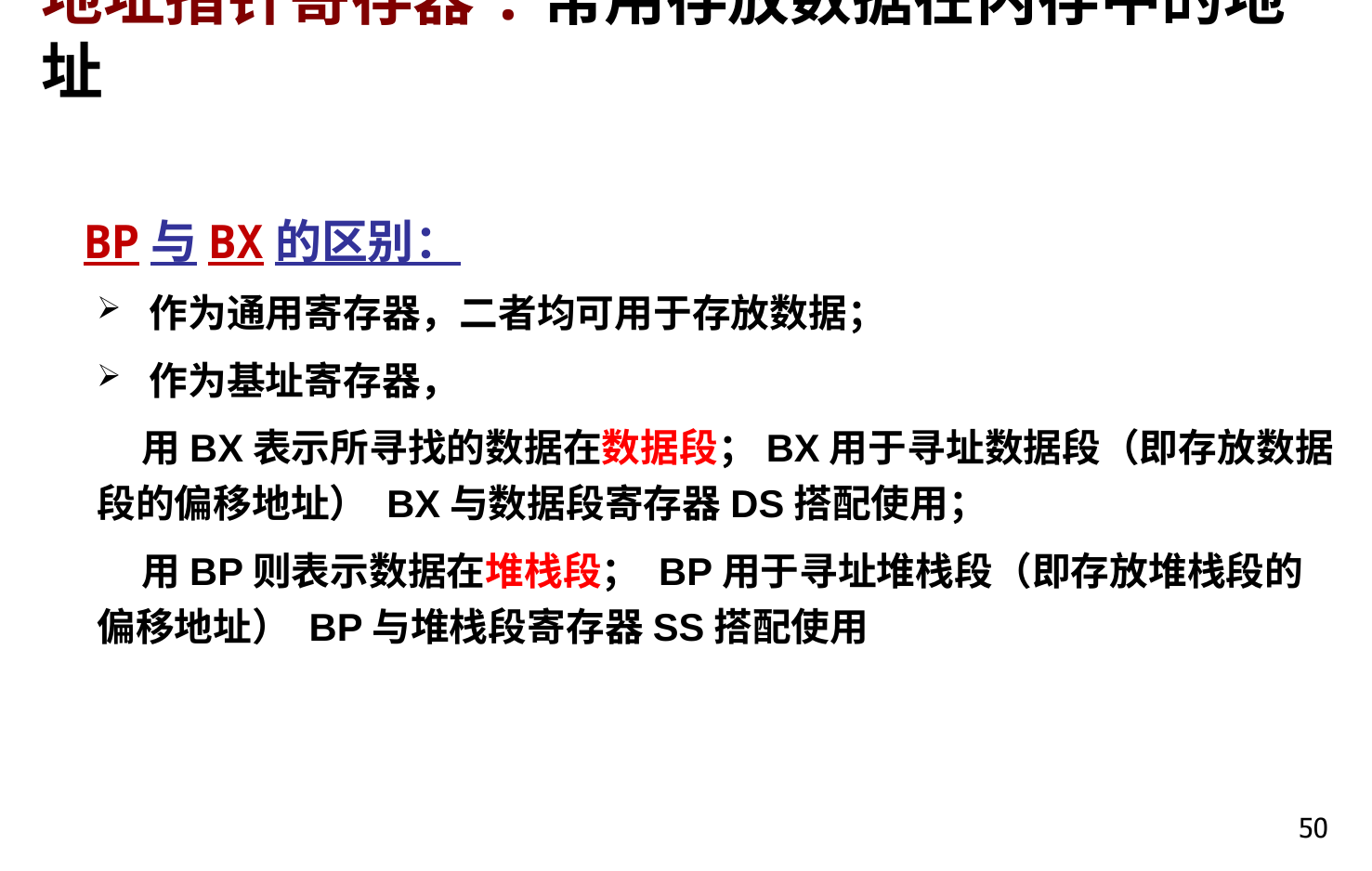

地址指针寄存器:常用存放数据在内存中的地址
BP与BX的区别：
作为通用寄存器，二者均可用于存放数据；
作为基址寄存器，
    用BX表示所寻找的数据在数据段；BX用于寻址数据段（即存放数据段的偏移地址） BX与数据段寄存器DS搭配使用；
    用BP则表示数据在堆栈段； BP用于寻址堆栈段（即存放堆栈段的偏移地址） BP与堆栈段寄存器SS搭配使用
50